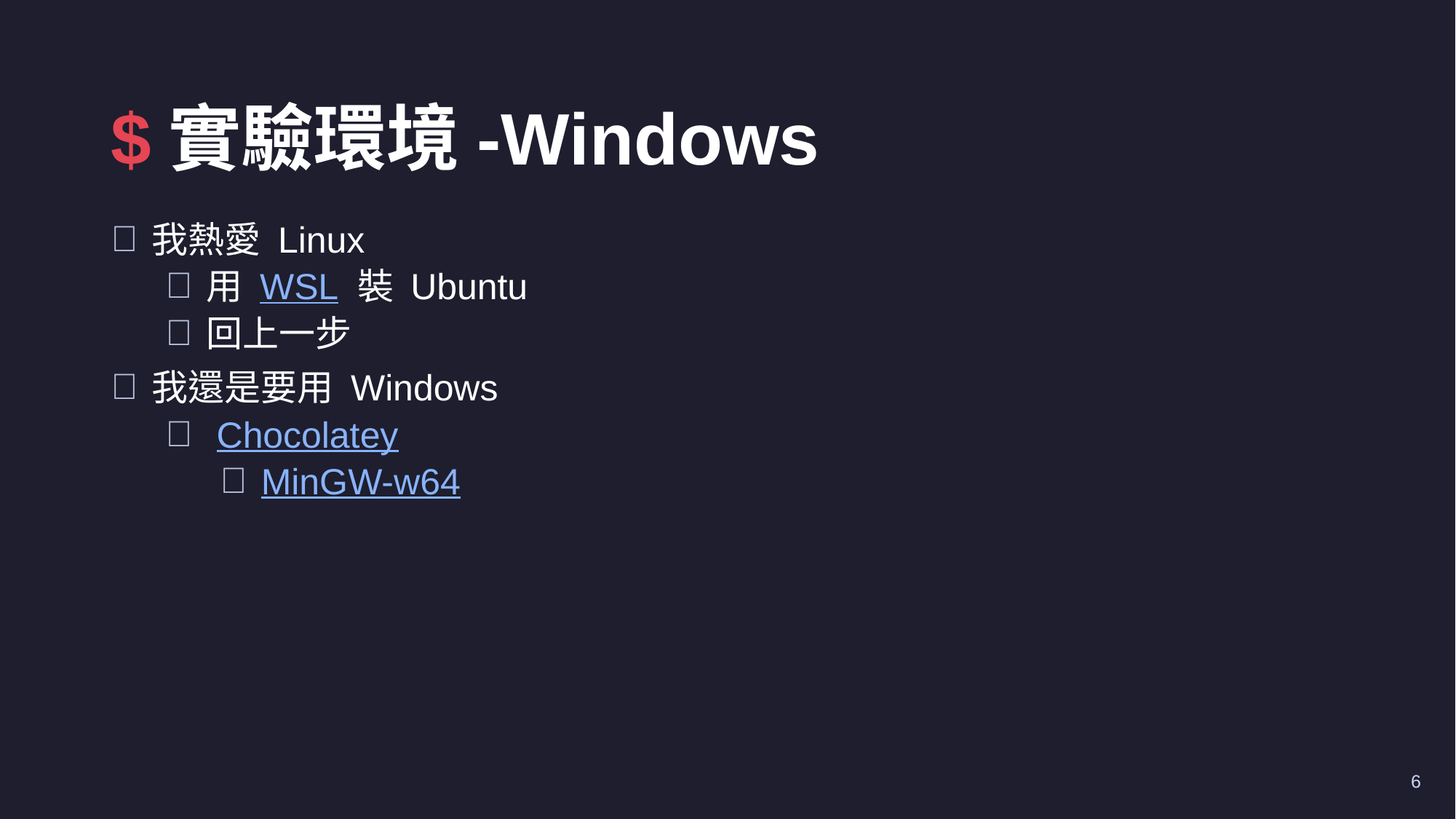

# $實驗環境-Windows
我熱愛 Linux
用 WSL 裝 Ubuntu
回上一步
我還是要用 Windows
 Chocolatey
MinGW-w64
6